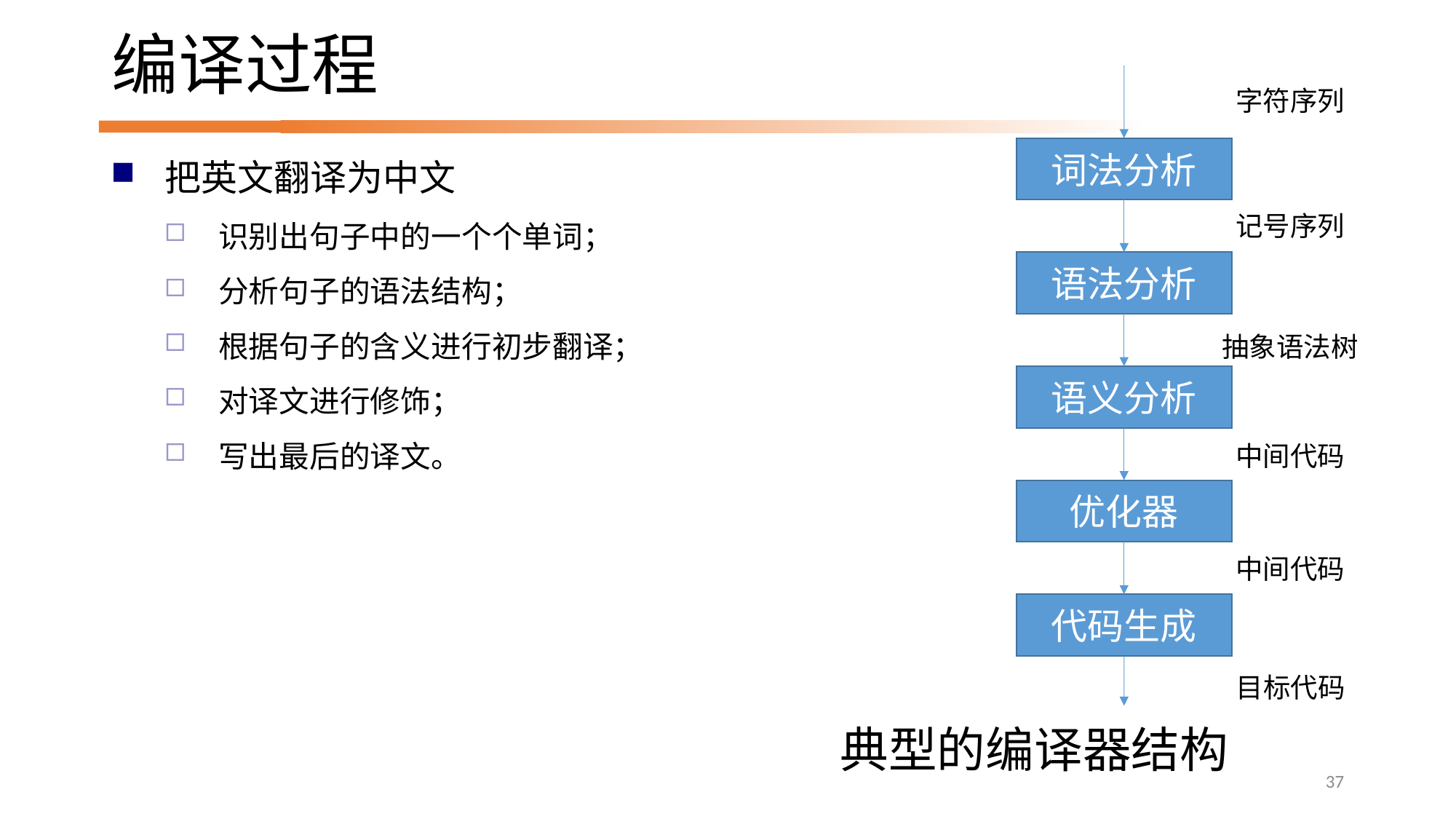

# 编译过程
字符序列
词法分析
记号序列
语法分析
抽象语法树
语义分析
中间代码
优化器
中间代码
代码生成
目标代码
把英文翻译为中文
识别出句子中的一个个单词；
分析句子的语法结构；
根据句子的含义进行初步翻译；
对译文进行修饰；
写出最后的译文。
典型的编译器结构
37